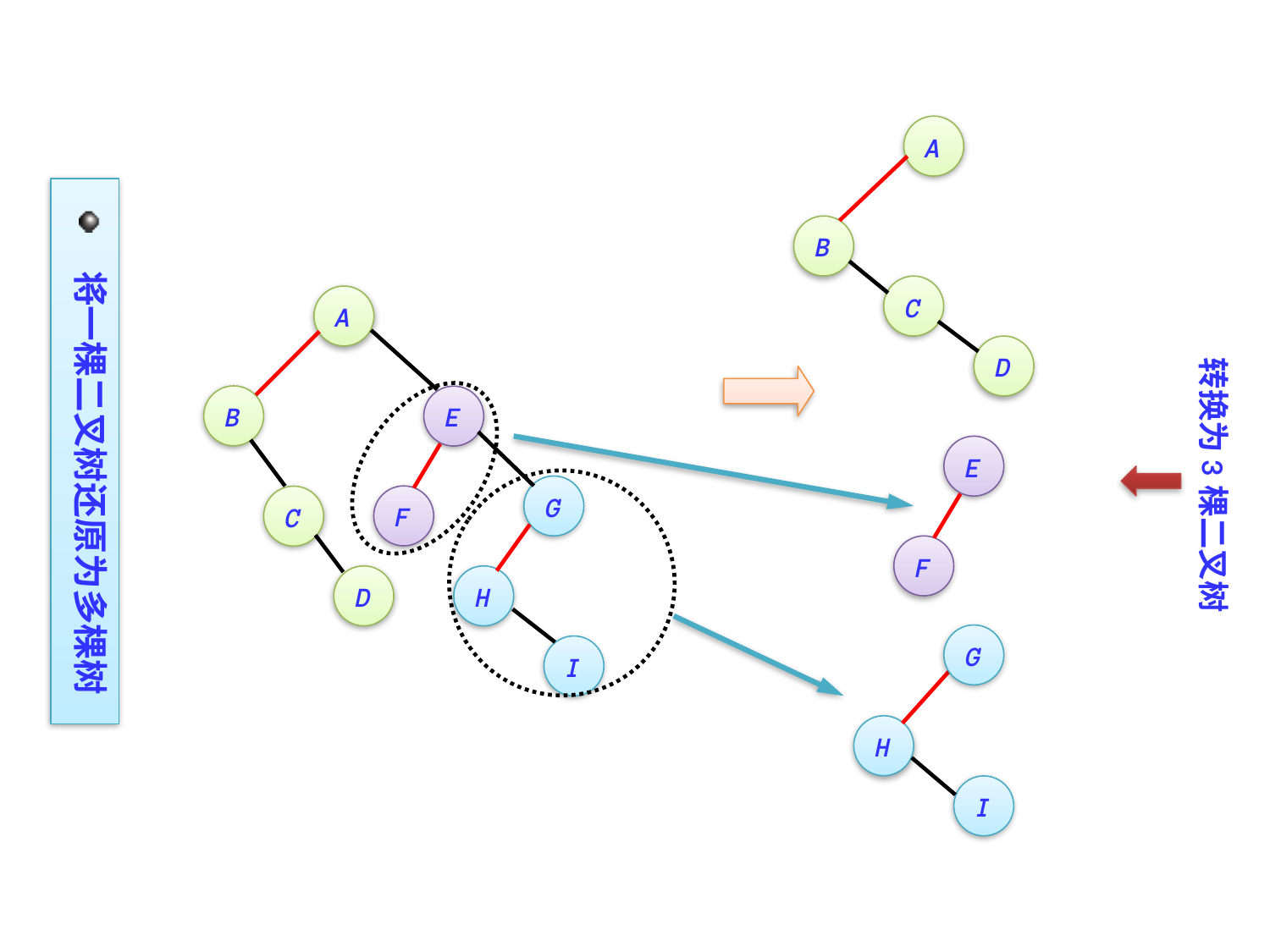

A

B

C

D
将一棵二叉树还原为多棵树
转换为3棵二叉树

A

B
E

E

F

G
F
C

D
H

G

H

I
I